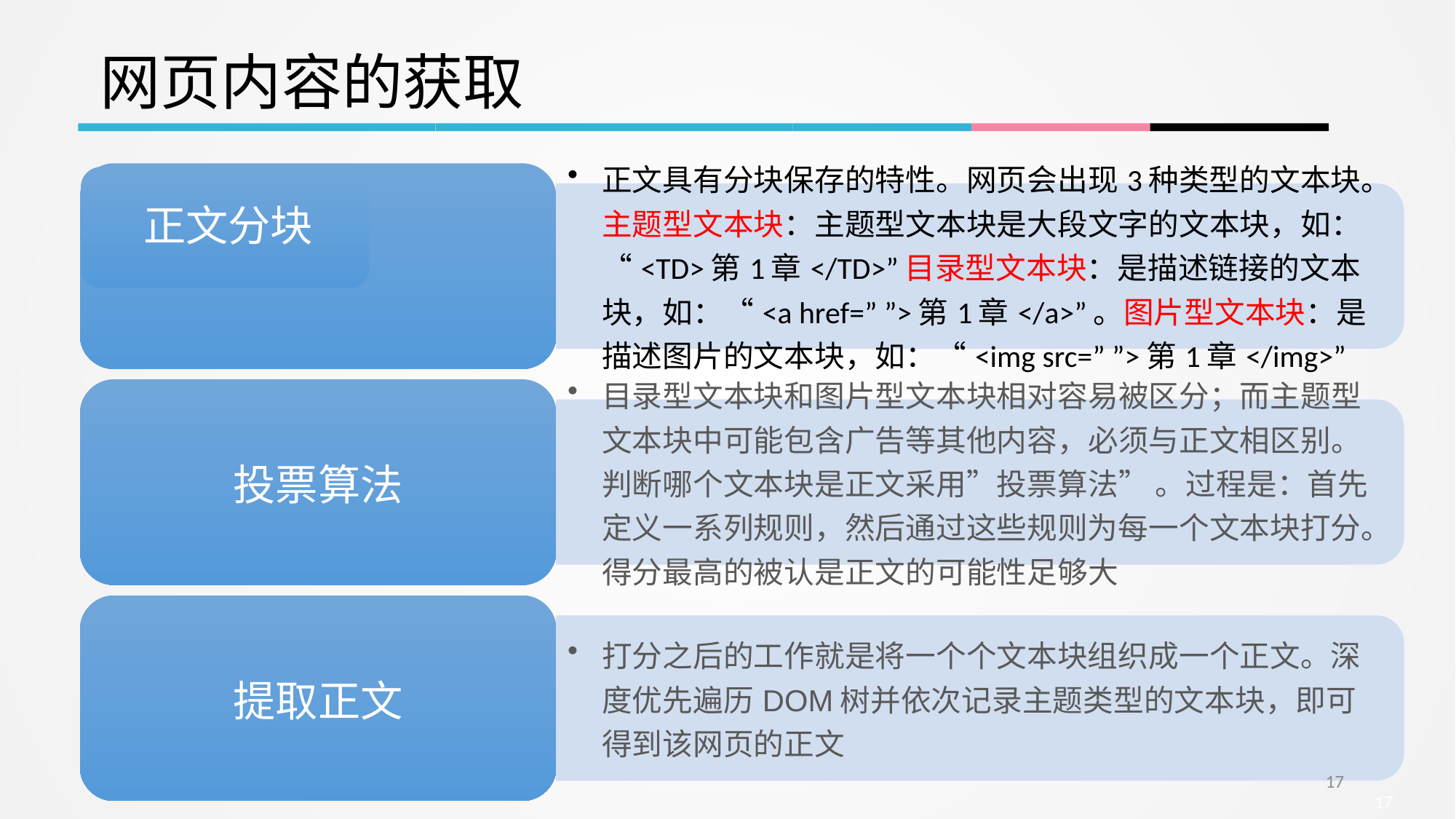

网页内容的获取

投票算法
打分之后的工作就是将一个个文本块组织成一个正文。深度优先遍历DOM树并依次记录主题类型的文本块，即可得到该网页的正文
提取正文
目录型文本块和图片型文本块相对容易被区分；而主题型文本块中可能包含广告等其他内容，必须与正文相区别。判断哪个文本块是正文采用”投票算法” 。过程是：首先定义一系列规则，然后通过这些规则为每一个文本块打分。得分最高的被认是正文的可能性足够大

正文分块
。

17
17